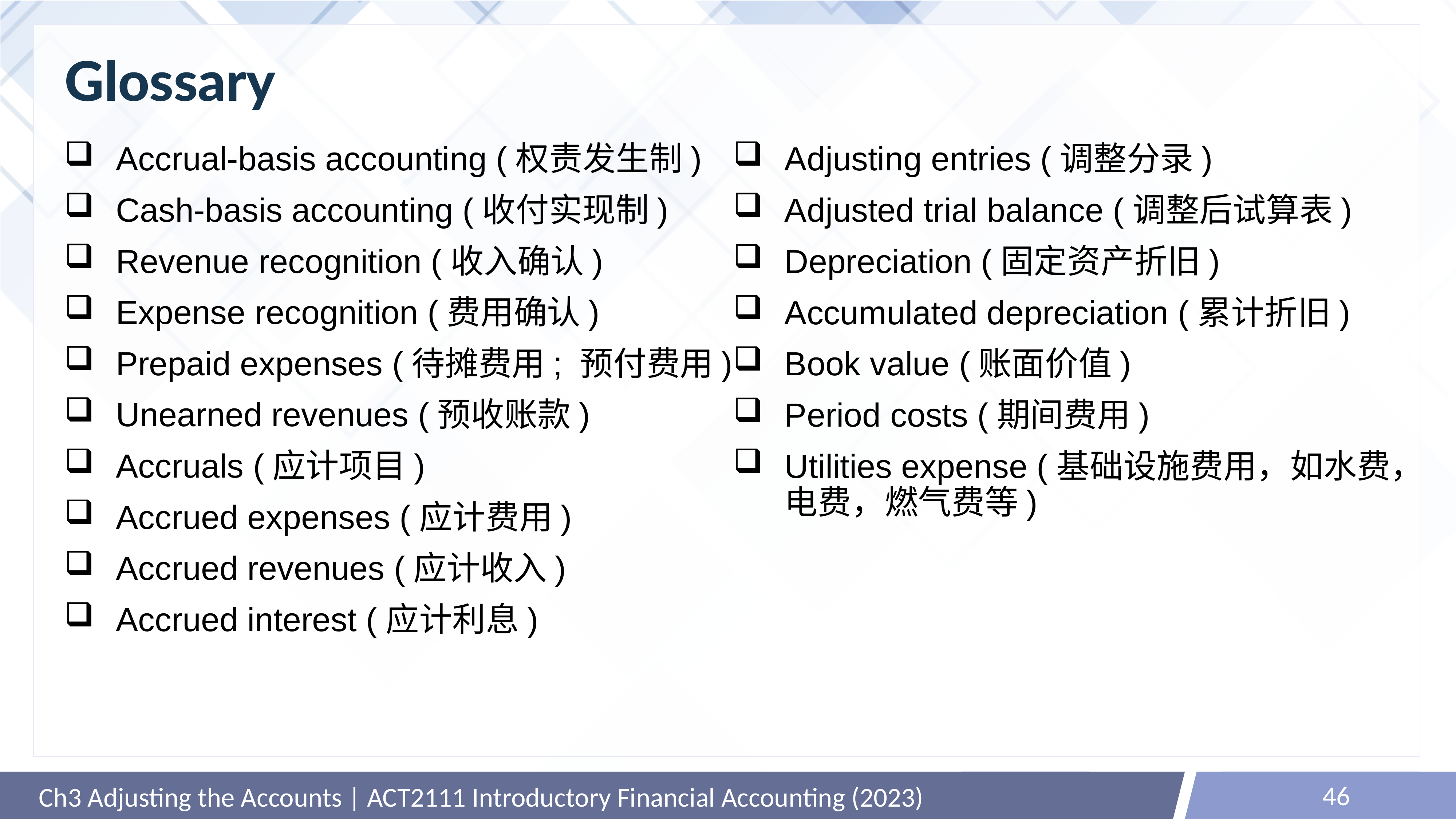

# Glossary
Accrual-basis accounting (权责发生制)
Cash-basis accounting (收付实现制)
Revenue recognition (收入确认)
Expense recognition (费用确认)
Prepaid expenses (待摊费用; 预付费用)
Unearned revenues (预收账款)
Accruals (应计项目)
Accrued expenses (应计费用)
Accrued revenues (应计收入)
Accrued interest (应计利息)

Adjusting entries (调整分录)
Adjusted trial balance (调整后试算表)
Depreciation (固定资产折旧)
Accumulated depreciation (累计折旧)
Book value (账面价值)
Period costs (期间费用)
Utilities expense (基础设施费用，如水费，电费，燃气费等)

46
Ch3 Adjusting the Accounts | ACT2111 Introductory Financial Accounting (2023)